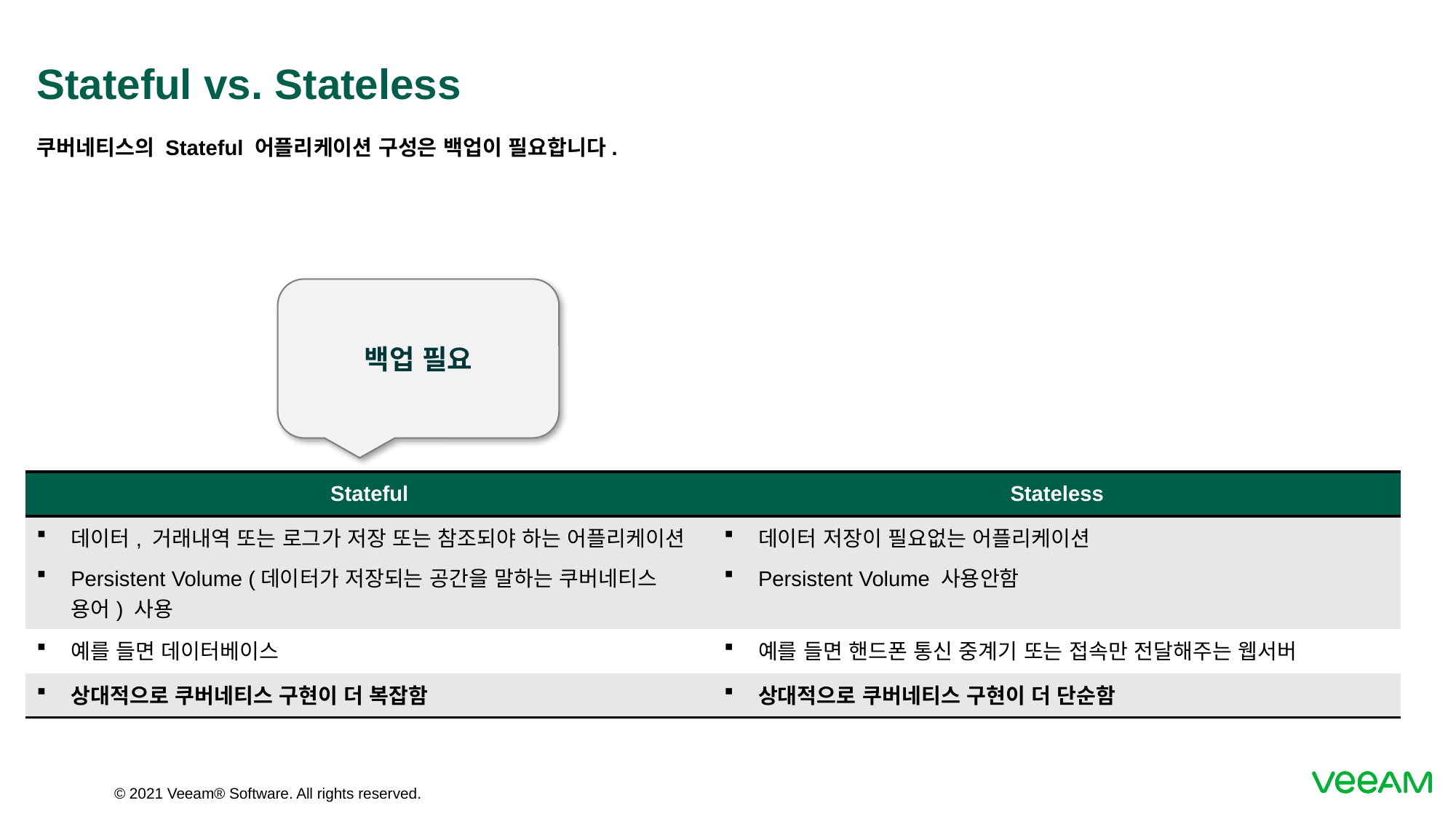

# Stateful vs. Stateless
쿠버네티스의 Stateful 어플리케이션 구성은 백업이 필요합니다.
백업 필요
| Stateful | Stateless |
| --- | --- |
| 데이터, 거래내역 또는 로그가 저장 또는 참조되야 하는 어플리케이션 Persistent Volume (데이터가 저장되는 공간을 말하는 쿠버네티스 용어) 사용 | 데이터 저장이 필요없는 어플리케이션 Persistent Volume 사용안함 |
| 예를 들면 데이터베이스 | 예를 들면 핸드폰 통신 중계기 또는 접속만 전달해주는 웹서버 |
| 상대적으로 쿠버네티스 구현이 더 복잡함 | 상대적으로 쿠버네티스 구현이 더 단순함 |